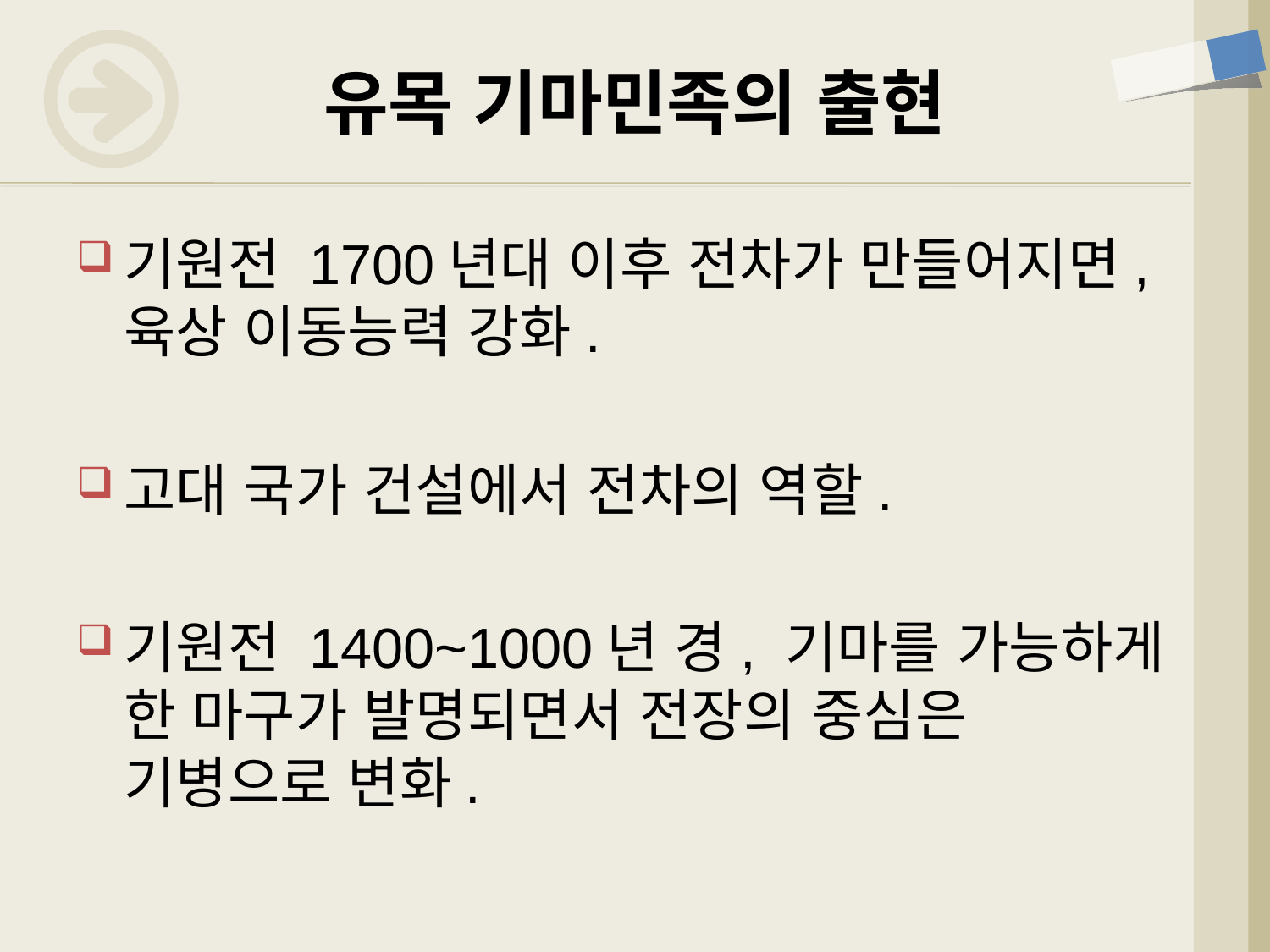

# 유목 기마민족의 출현
기원전 1700년대 이후 전차가 만들어지면, 육상 이동능력 강화.

고대 국가 건설에서 전차의 역할.

기원전 1400~1000년 경, 기마를 가능하게 한 마구가 발명되면서 전장의 중심은 기병으로 변화.